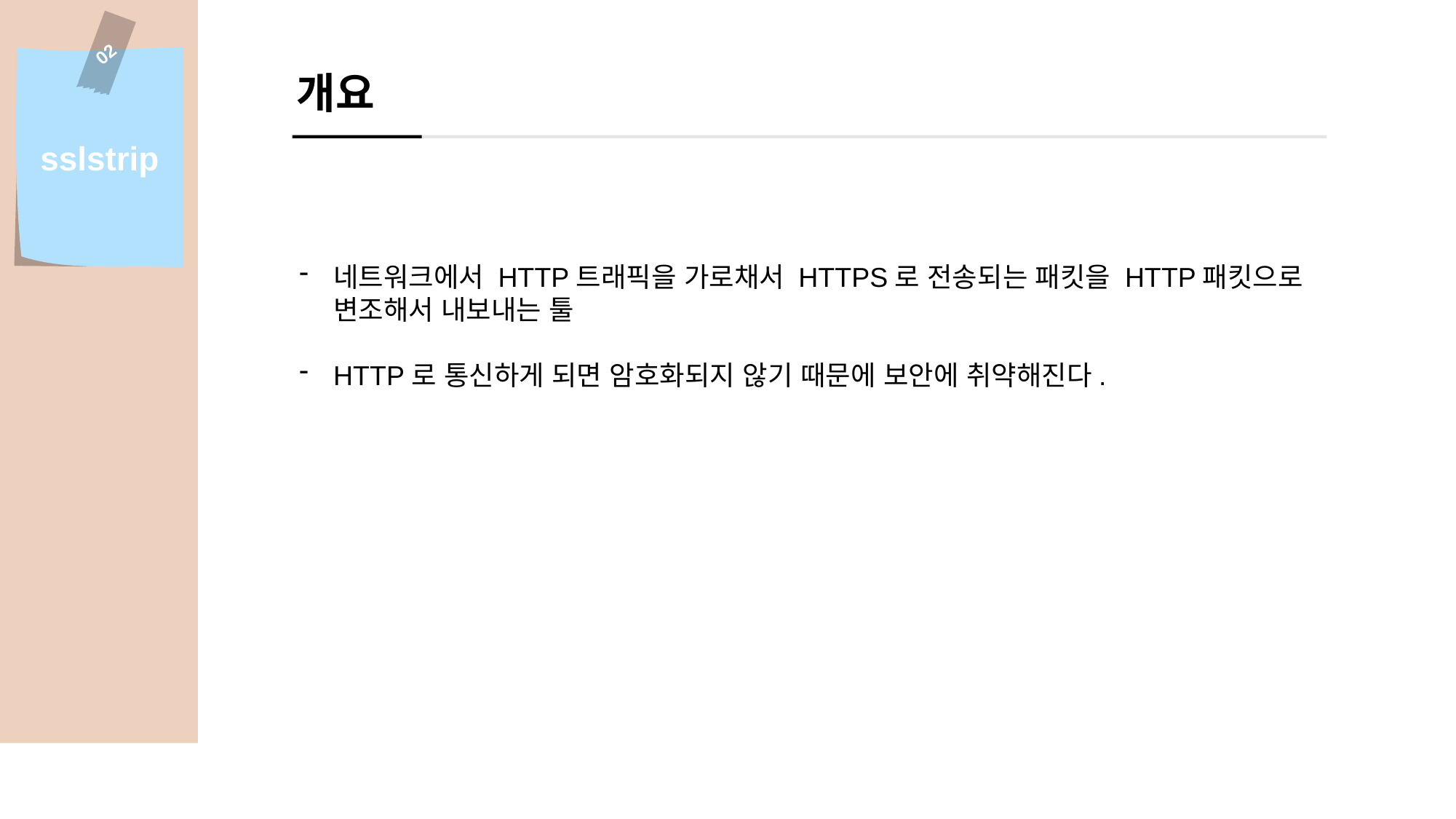

02
sslstrip

개요

네트워크에서 HTTP트래픽을 가로채서 HTTPS로 전송되는 패킷을 HTTP패킷으로 변조해서 내보내는 툴

HTTP로 통신하게 되면 암호화되지 않기 때문에 보안에 취약해진다.